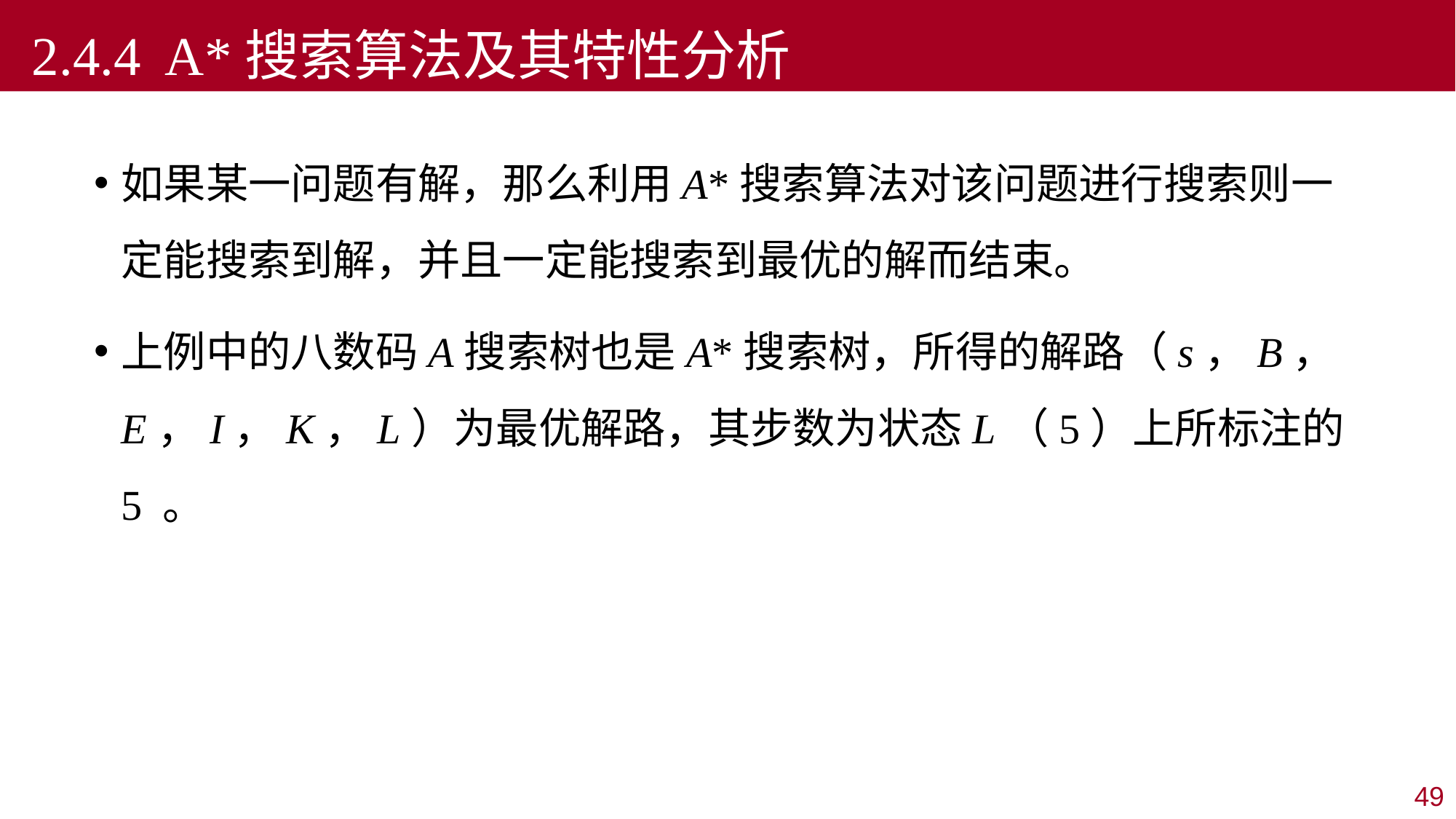

2.4.4  A*搜索算法及其特性分析
如果某一问题有解，那么利用A*搜索算法对该问题进行搜索则一定能搜索到解，并且一定能搜索到最优的解而结束。
上例中的八数码A搜索树也是A*搜索树，所得的解路（s，B，E，I，K，L）为最优解路，其步数为状态L（5）上所标注的5 。
49